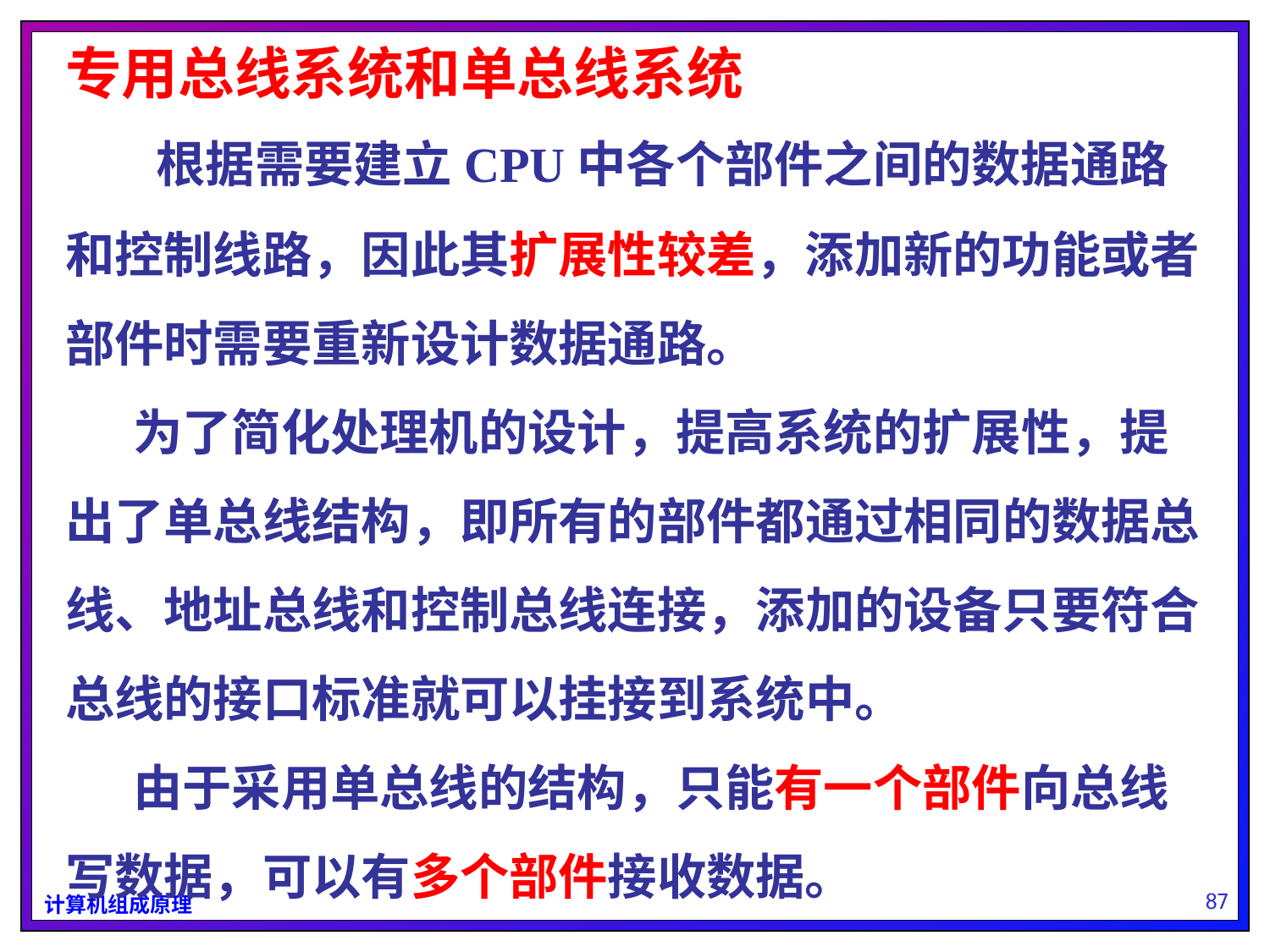

专用总线系统和单总线系统
      根据需要建立CPU中各个部件之间的数据通路和控制线路，因此其扩展性较差，添加新的功能或者部件时需要重新设计数据通路。
     为了简化处理机的设计，提高系统的扩展性，提出了单总线结构，即所有的部件都通过相同的数据总线、地址总线和控制总线连接，添加的设备只要符合总线的接口标准就可以挂接到系统中。
     由于采用单总线的结构，只能有一个部件向总线写数据，可以有多个部件接收数据。